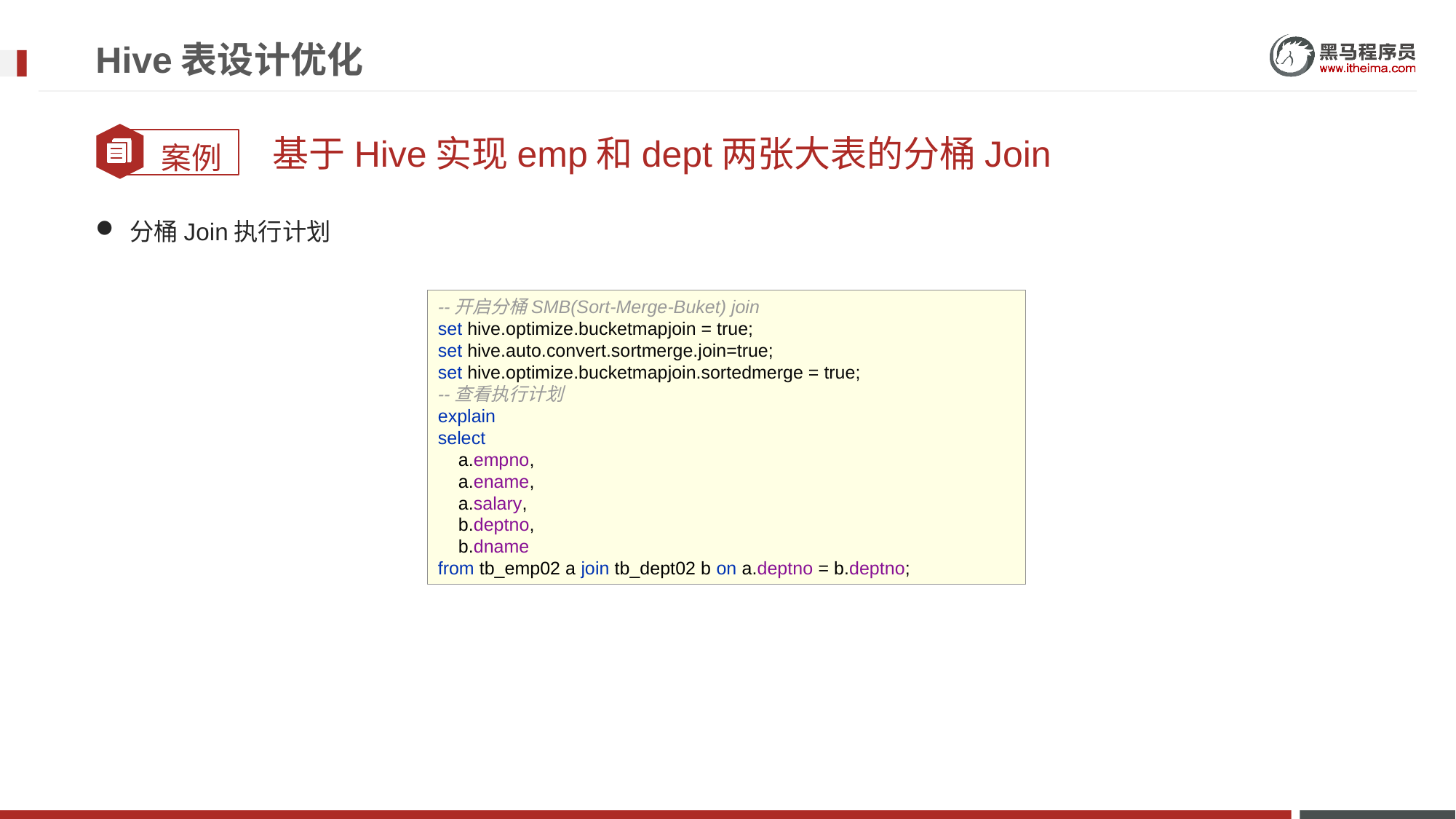

# Hive表设计优化
基于Hive实现emp和dept两张大表的分桶Join
分桶Join执行计划
--开启分桶SMB(Sort-Merge-Buket) join
set hive.optimize.bucketmapjoin = true;
set hive.auto.convert.sortmerge.join=true;
set hive.optimize.bucketmapjoin.sortedmerge = true;
--查看执行计划
explain
select
    a.empno,
    a.ename,
    a.salary,
    b.deptno,
    b.dname
from tb_emp02 a join tb_dept02 b on a.deptno = b.deptno;